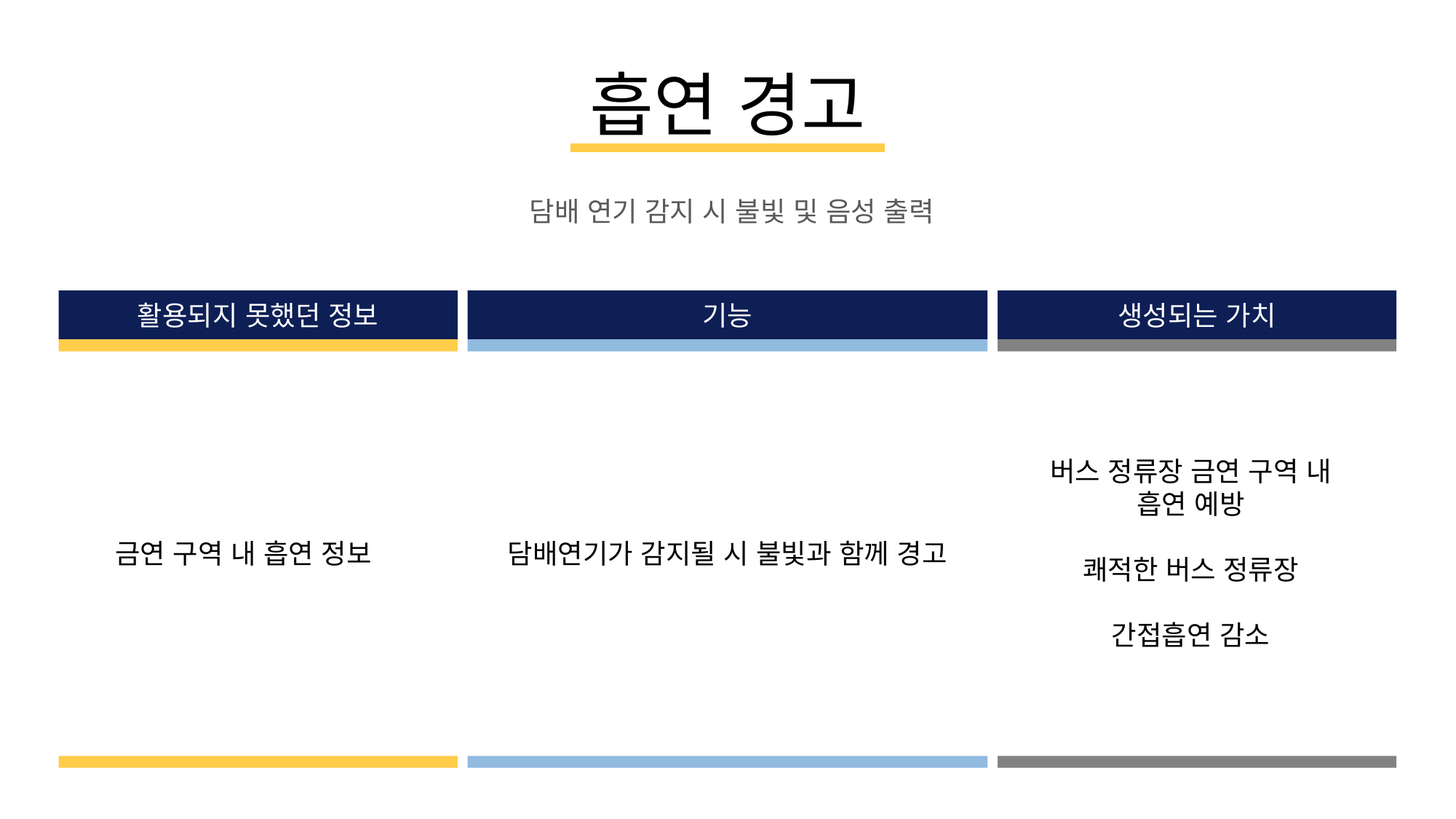

흡연 경고
담배 연기 감지 시 불빛 및 음성 출력
활용되지 못했던 정보
기능
생성되는 가치

버스 정류장 금연 구역 내
흡연 예방

쾌적한 버스 정류장

간접흡연 감소
금연 구역 내 흡연 정보
담배연기가 감지될 시 불빛과 함께 경고